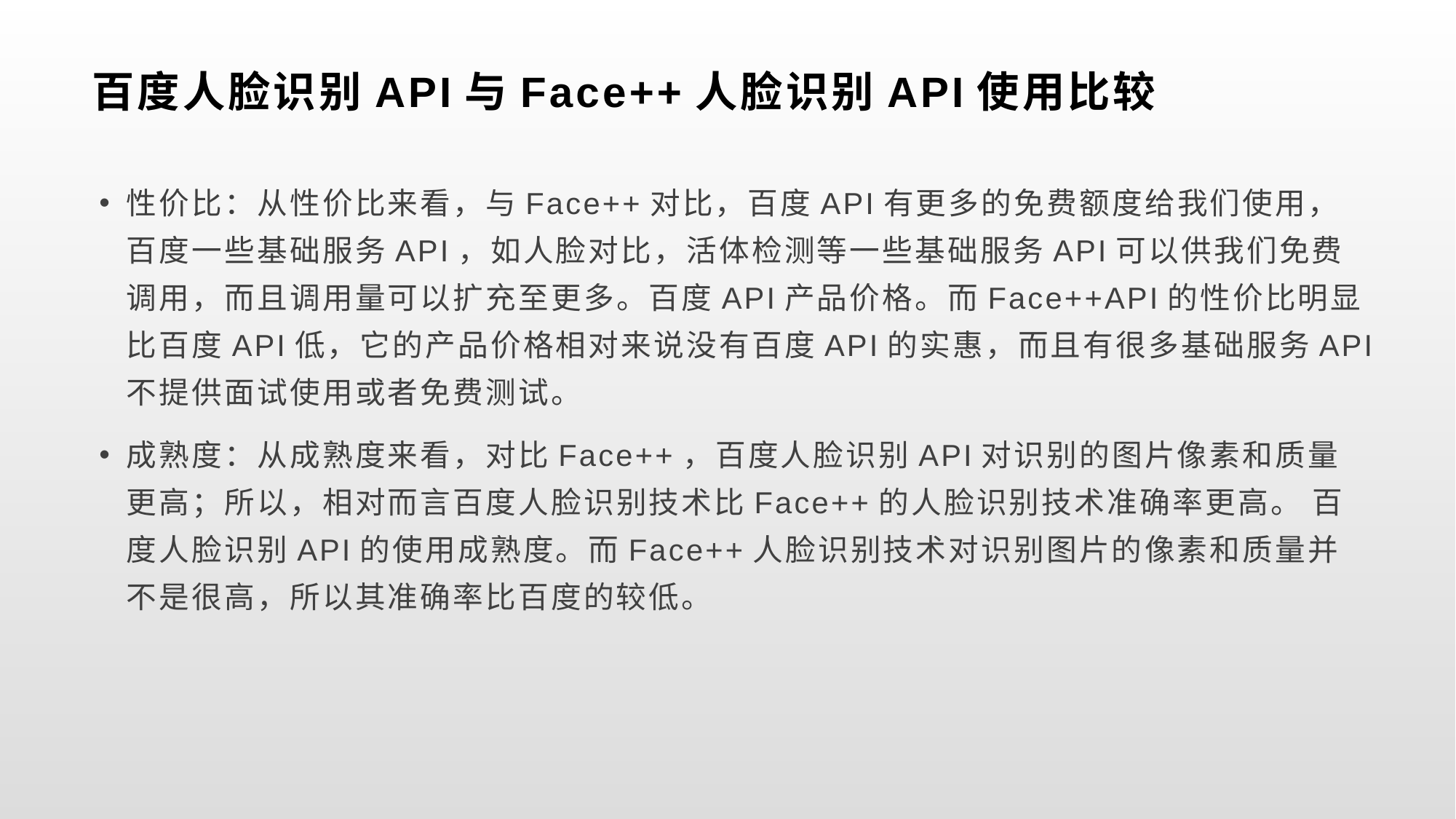

# 百度人脸识别API与Face++人脸识别API使用比较

性价比：从性价比来看，与Face++对比，百度API有更多的免费额度给我们使用，百度一些基础服务API，如人脸对比，活体检测等一些基础服务API可以供我们免费调用，而且调用量可以扩充至更多。百度API产品价格。而Face++API的性价比明显比百度API低，它的产品价格相对来说没有百度API的实惠，而且有很多基础服务API不提供面试使用或者免费测试。
成熟度：从成熟度来看，对比Face++，百度人脸识别API对识别的图片像素和质量更高；所以，相对而言百度人脸识别技术比Face++的人脸识别技术准确率更高。 百度人脸识别API的使用成熟度。而Face++人脸识别技术对识别图片的像素和质量并不是很高，所以其准确率比百度的较低。